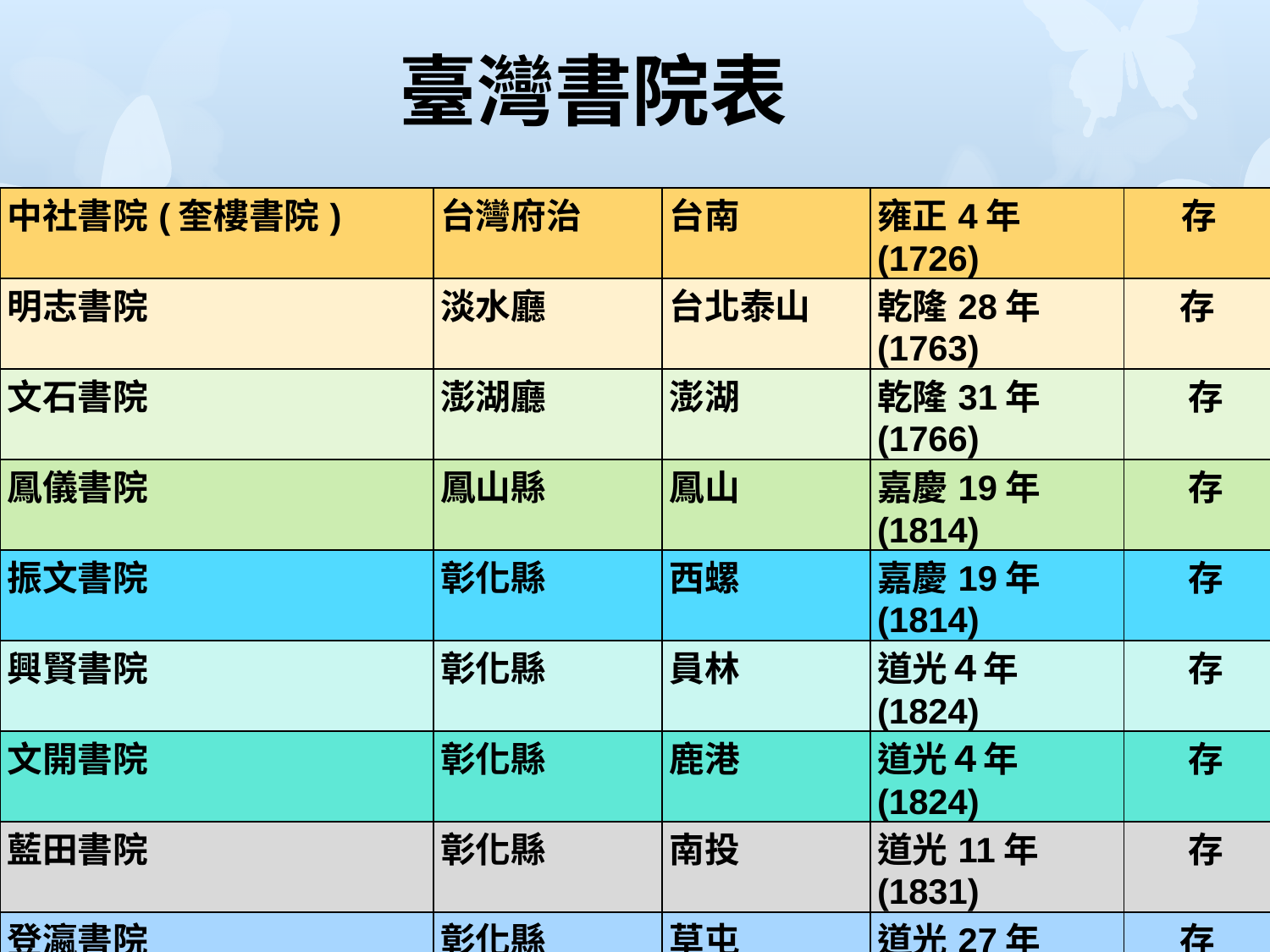

臺灣書院表
| 中社書院(奎樓書院) | 台灣府治 | 台南 | 雍正4年(1726) | 存 |
| --- | --- | --- | --- | --- |
| 明志書院 | 淡水廳 | 台北泰山 | 乾隆28年 (1763) | 存 |
| 文石書院 | 澎湖廳 | 澎湖 | 乾隆31年 (1766) | 存 |
| 鳳儀書院 | 鳳山縣 | 鳳山 | 嘉慶19年 (1814) | 存 |
| 振文書院 | 彰化縣 | 西螺 | 嘉慶19年 (1814) | 存 |
| 興賢書院 | 彰化縣 | 員林 | 道光４年 (1824) | 存 |
| 文開書院 | 彰化縣 | 鹿港 | 道光４年 (1824) | 存 |
| 藍田書院 | 彰化縣 | 南投 | 道光11年 (1831) | 存 |
| 登瀛書院 | 彰化縣 | 草屯 | 道光27年 (1851) | 存 |